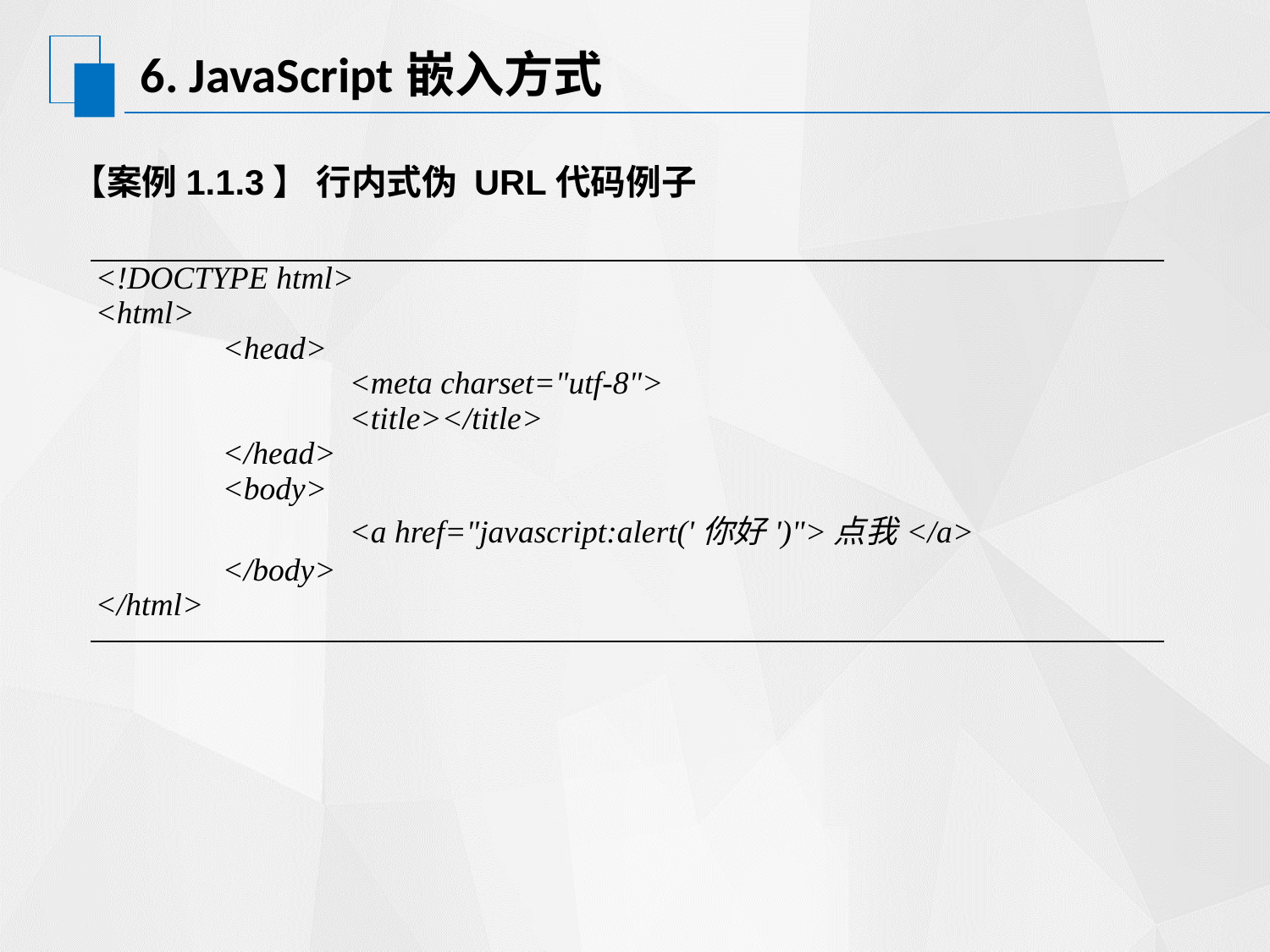

# 6. JavaScript嵌入方式
【案例1.1.3】 行内式伪 URL代码例子
| <!DOCTYPE html> <html> <head> <meta charset="utf-8"> <title></title> </head> <body> <a href="javascript:alert('你好')">点我</a> </body> </html> |
| --- |